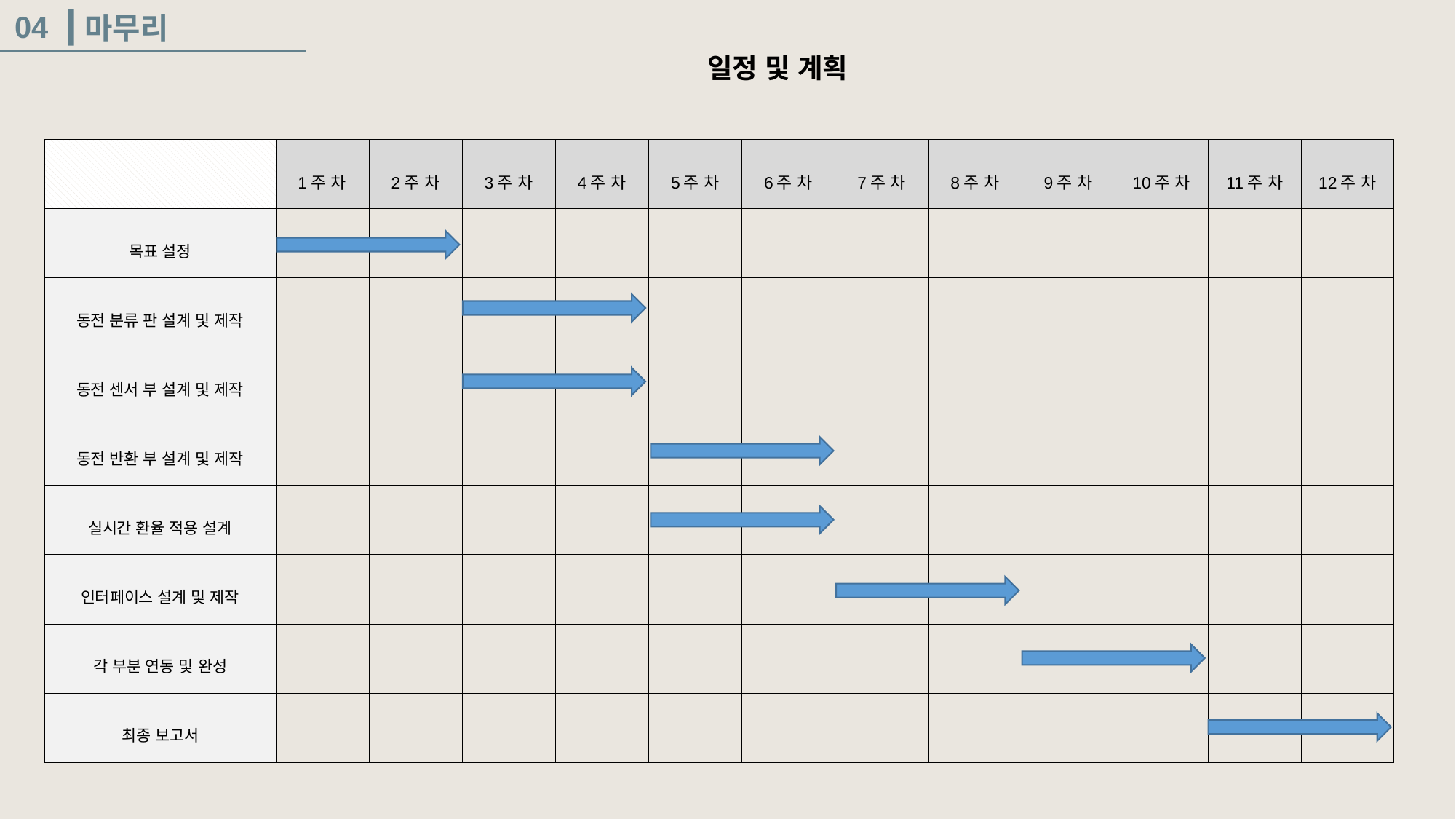

04
마무리

일정 및 계획
|  | 1주 차 | 2주 차 | 3주 차 | 4주 차 | 5주 차 | 6주 차 | 7주 차 | 8주 차 | 9주 차 | 10주 차 | 11주 차 | 12주 차 |
| --- | --- | --- | --- | --- | --- | --- | --- | --- | --- | --- | --- | --- |
| 목표 설정 |  |  |  |  |  |  |  |  |  |  |  |  |
| 동전 분류 판 설계 및 제작 |  |  |  |  |  |  |  |  |  |  |  |  |
| 동전 센서 부 설계 및 제작 |  |  |  |  |  |  |  |  |  |  |  |  |
| 동전 반환 부 설계 및 제작 |  |  |  |  |  |  |  |  |  |  |  |  |
| 실시간 환율 적용 설계 |  |  |  |  |  |  |  |  |  |  |  |  |
| 인터페이스 설계 및 제작 |  |  |  |  |  |  |  |  |  |  |  |  |
| 각 부분 연동 및 완성 |  |  |  |  |  |  |  |  |  |  |  |  |
| 최종 보고서 |  |  |  |  |  |  |  |  |  |  |  |  |